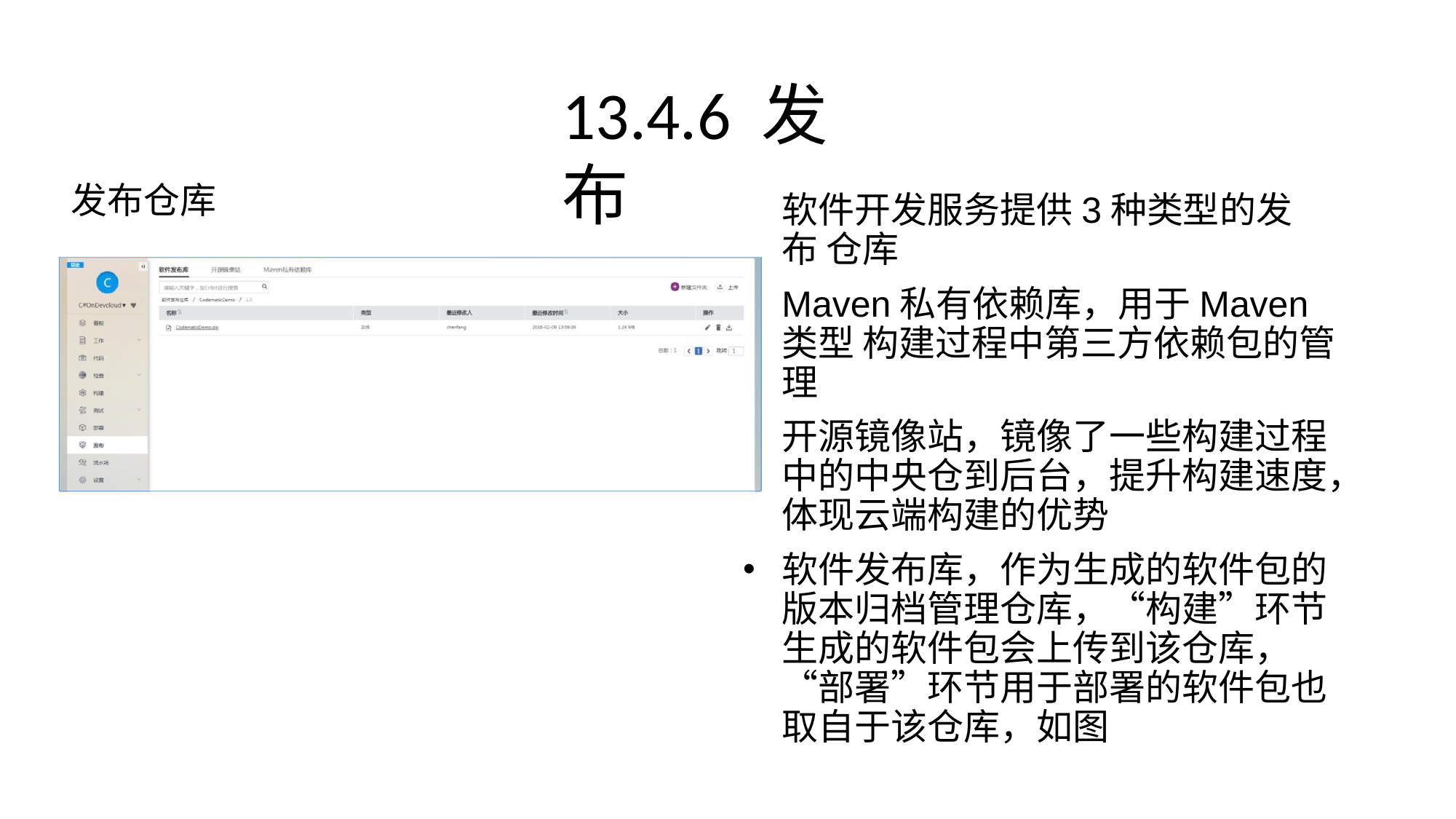

# 13.4.6	发布
发布仓库
软件开发服务提供3种类型的发布 仓库
Maven私有依赖库，用于Maven类型 构建过程中第三方依赖包的管理
开源镜像站，镜像了一些构建过程 中的中央仓到后台，提升构建速度， 体现云端构建的优势
软件发布库，作为生成的软件包的 版本归档管理仓库，“构建”环节 生成的软件包会上传到该仓库，  “部署”环节用于部署的软件包也 取自于该仓库，如图